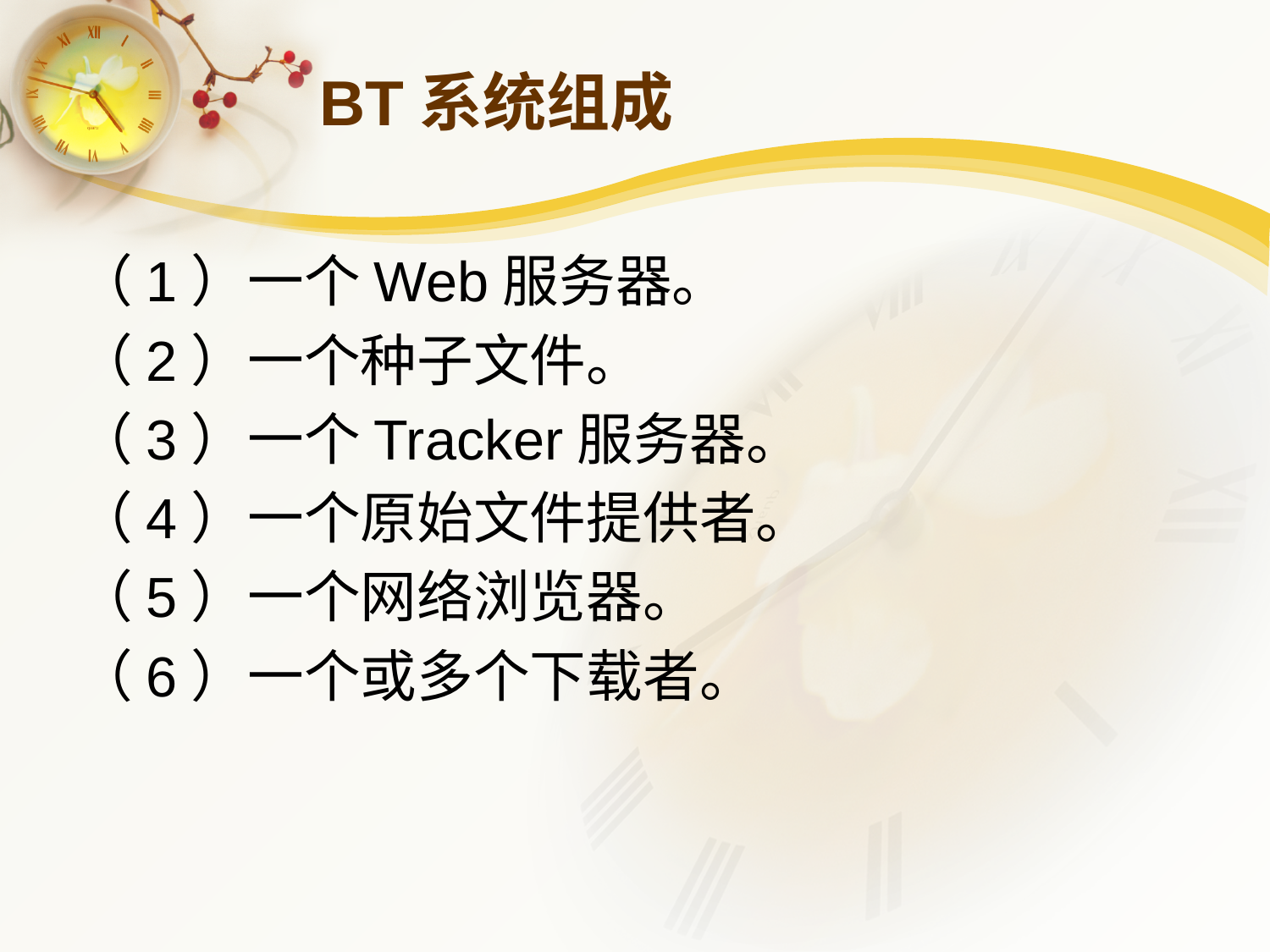

# BT系统组成
（1）一个Web服务器。
（2）一个种子文件。
（3）一个Tracker服务器。
（4）一个原始文件提供者。
（5）一个网络浏览器。
（6）一个或多个下载者。